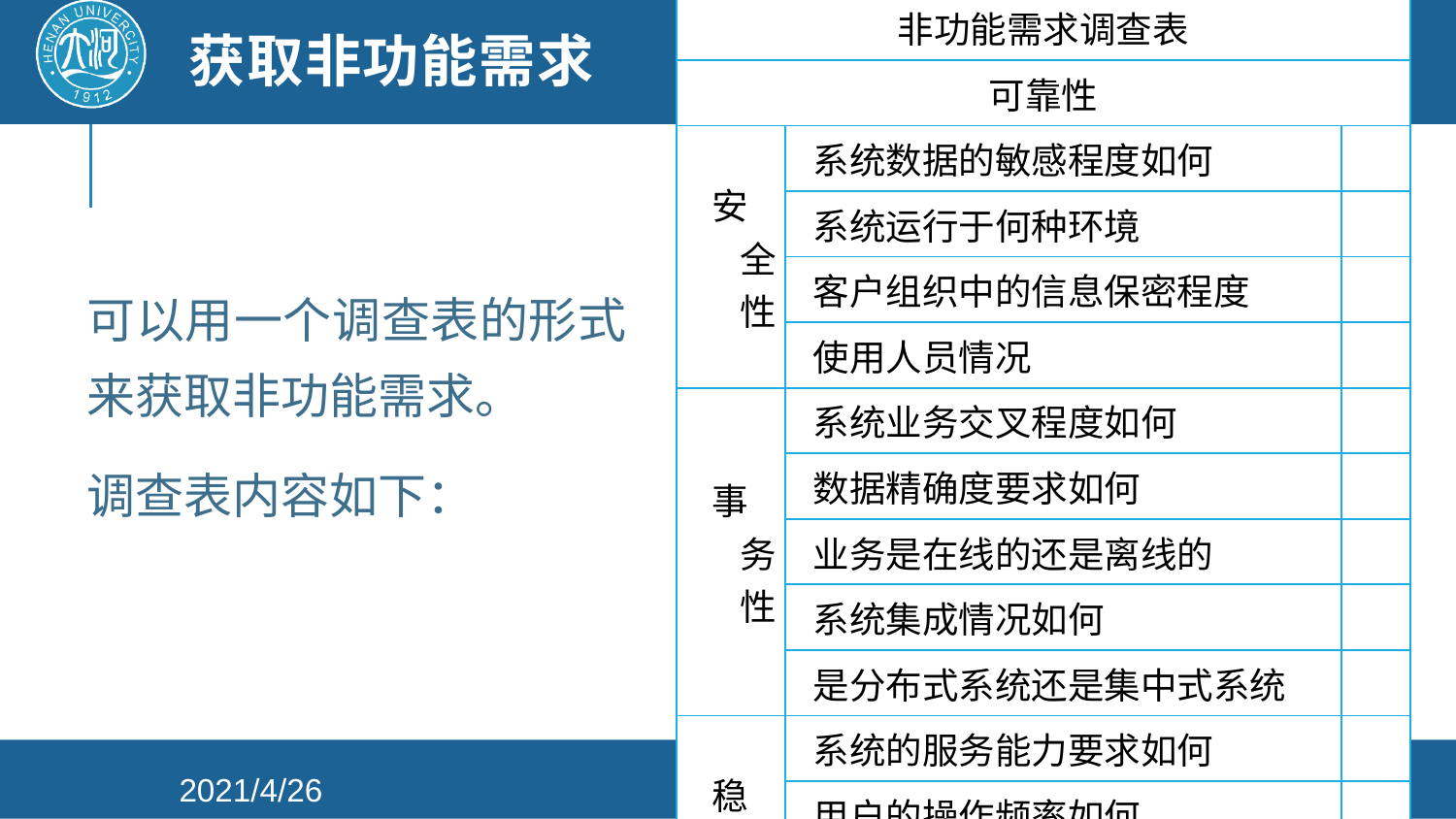

# 获取非功能需求
| 非功能需求调查表 |  |  |
| --- | --- | --- |
| 可靠性 |  |  |
| 安全性 | 系统数据的敏感程度如何 |  |
|  | 系统运行于何种环境 |  |
|  | 客户组织中的信息保密程度 |  |
|  | 使用人员情况 |  |
| 事务性 | 系统业务交叉程度如何 |  |
|  | 数据精确度要求如何 |  |
|  | 业务是在线的还是离线的 |  |
|  | 系统集成情况如何 |  |
|  | 是分布式系统还是集中式系统 |  |
| 稳定性 | 系统的服务能力要求如何 |  |
|  | 用户的操作频率如何 |  |
|  | 业务的及时性要求如何 |  |
|  | 数据的重要程度如何 |  |
可以用一个调查表的形式来获取非功能需求。
调查表内容如下：
2021/4/26
软件工程
164